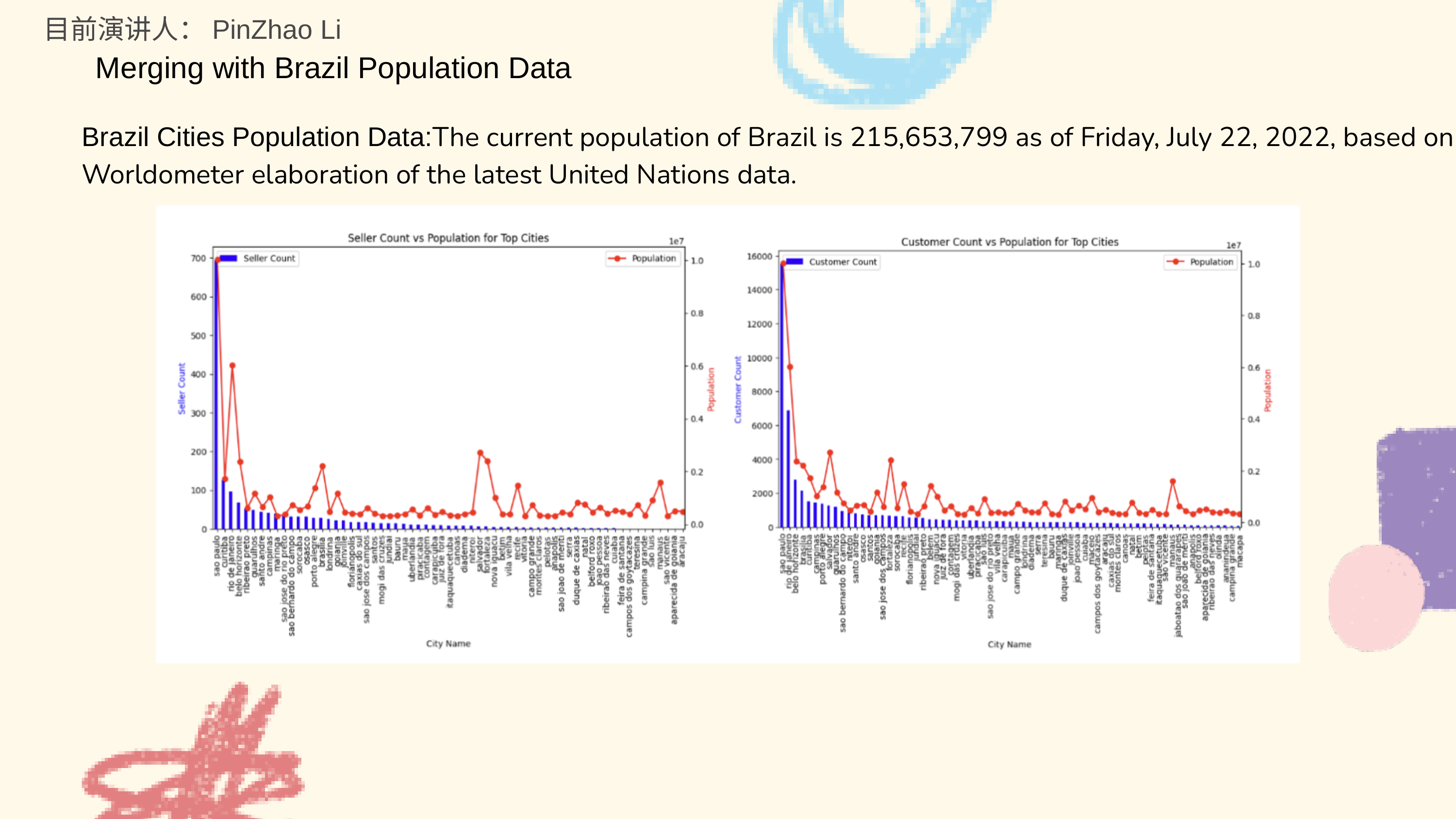

目前演讲人：PinZhao Li
Merging with Brazil Population Data
Brazil Cities Population Data:The current population of Brazil is 215,653,799 as of Friday, July 22, 2022, based on Worldometer elaboration of the latest United Nations data.